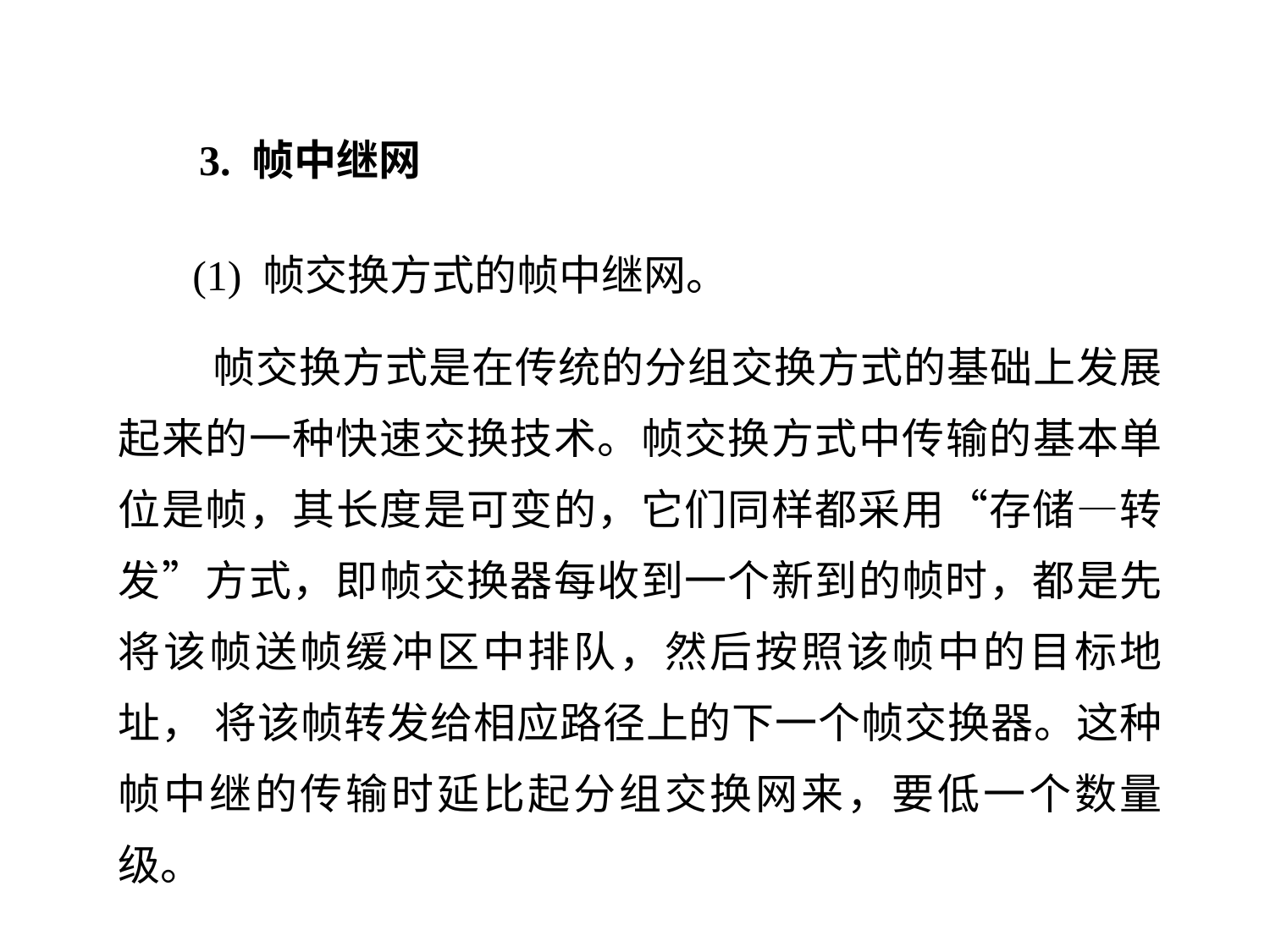

3. 帧中继网
       (1) 帧交换方式的帧中继网。
        帧交换方式是在传统的分组交换方式的基础上发展起来的一种快速交换技术。帧交换方式中传输的基本单位是帧，其长度是可变的，它们同样都采用“存储—转发”方式，即帧交换器每收到一个新到的帧时，都是先将该帧送帧缓冲区中排队，然后按照该帧中的目标地址， 将该帧转发给相应路径上的下一个帧交换器。这种帧中继的传输时延比起分组交换网来，要低一个数量级。